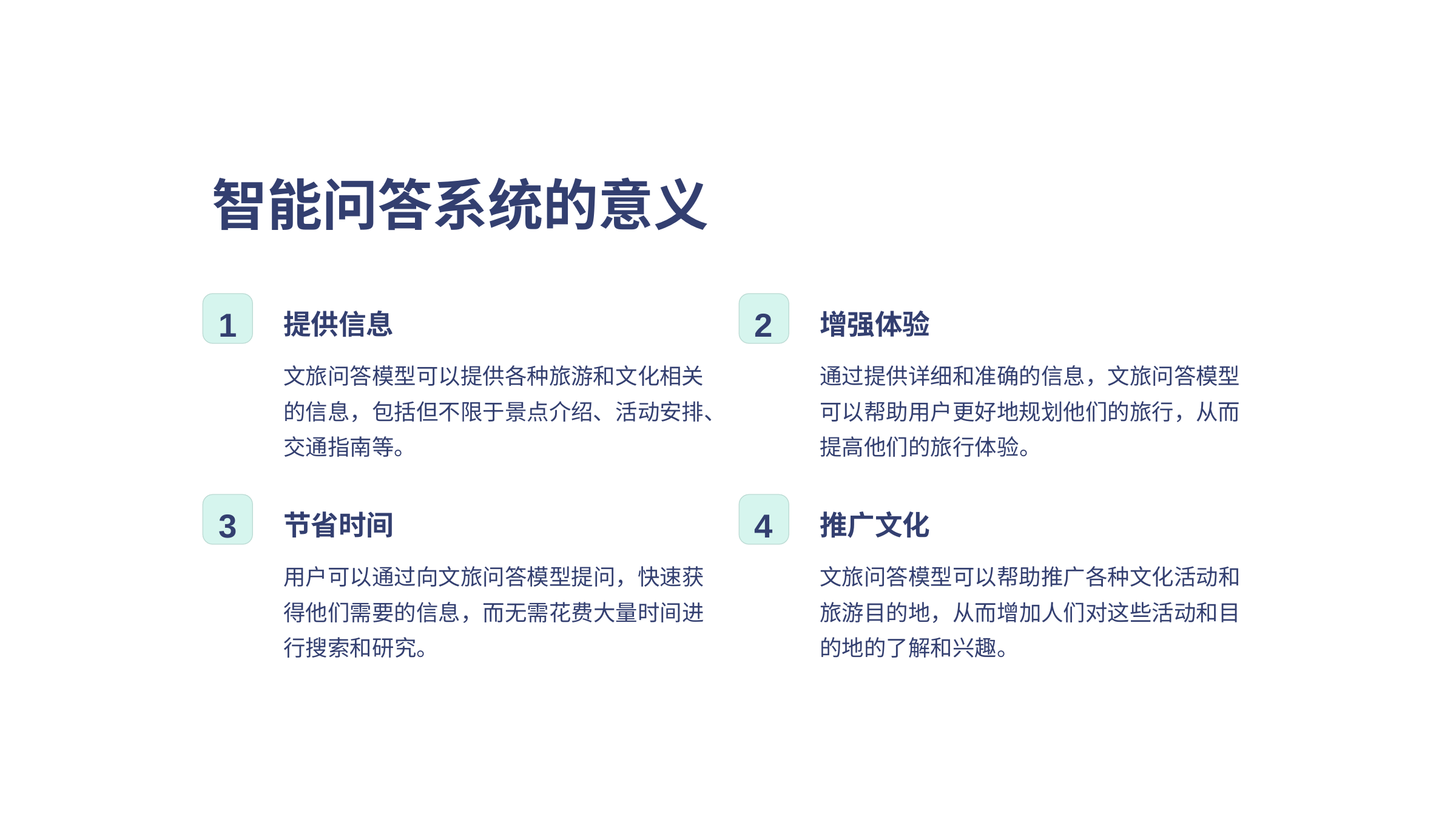

智能问答系统的意义

1
2
提供信息
增强体验
文旅问答模型可以提供各种旅游和文化相关的信息，包括但不限于景点介绍、活动安排、交通指南等。
通过提供详细和准确的信息，文旅问答模型可以帮助用户更好地规划他们的旅行，从而提高他们的旅行体验。

3
4
节省时间
推广文化
用户可以通过向文旅问答模型提问，快速获得他们需要的信息，而无需花费大量时间进行搜索和研究。
文旅问答模型可以帮助推广各种文化活动和旅游目的地，从而增加人们对这些活动和目的地的了解和兴趣。